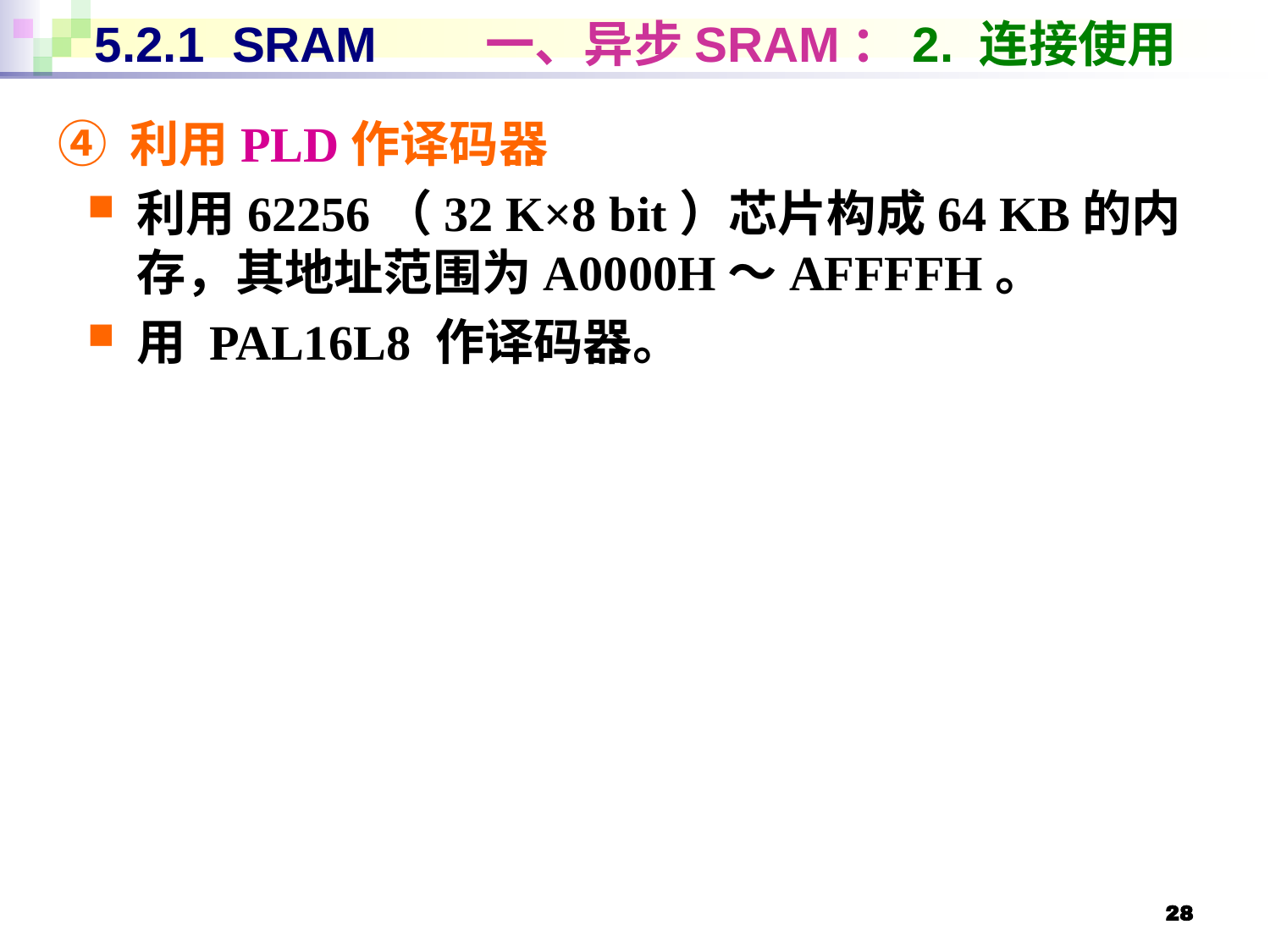

# 5.2.1  SRAM       一、异步SRAM：2. 连接使用
④ 利用PLD作译码器
利用62256（32 K×8 bit）芯片构成64 KB的内存，其地址范围为A0000H～AFFFFH。
用 PAL16L8 作译码器。
28